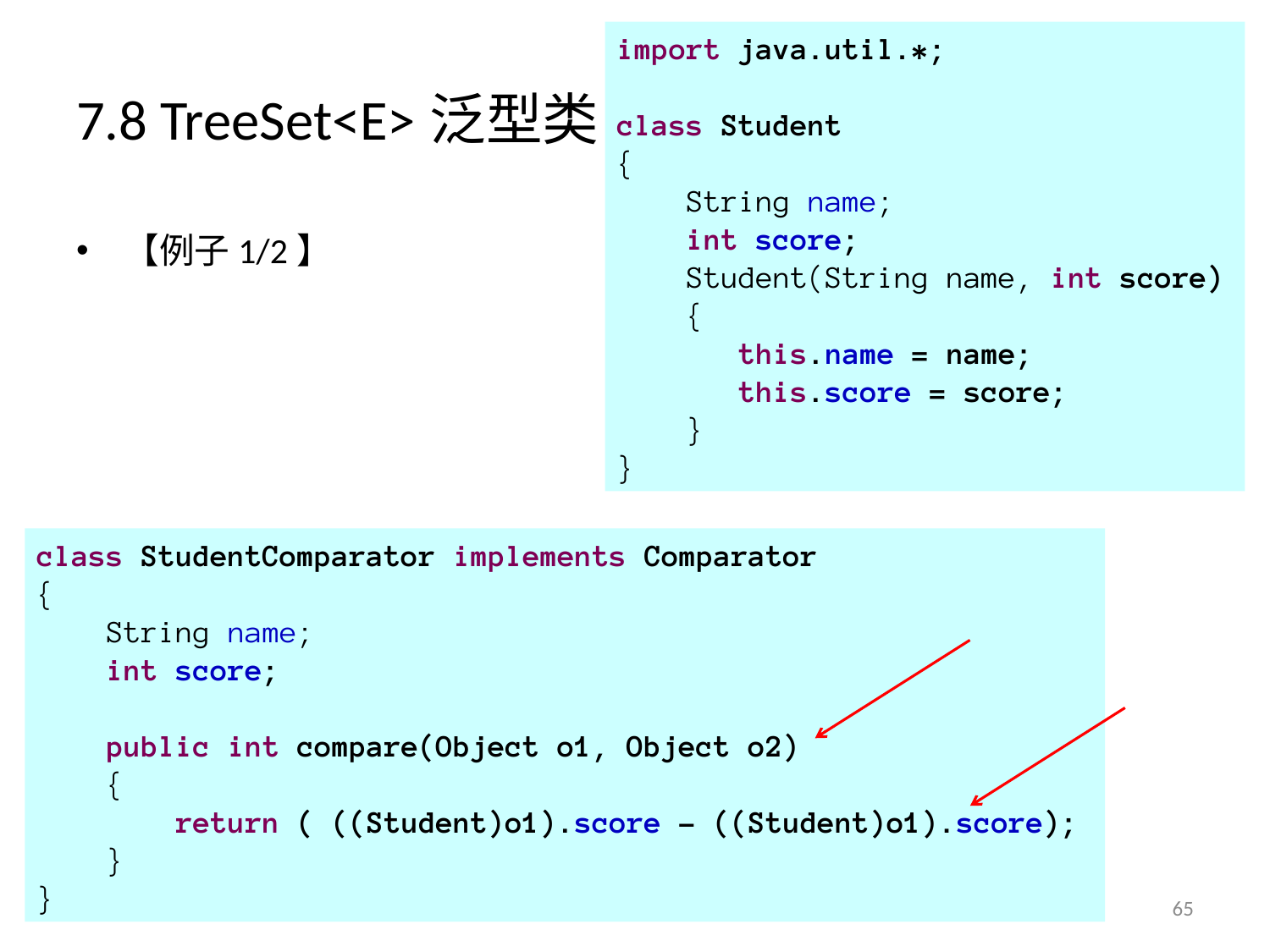

import java.util.*;

class Student
{
    String name;
    int score;
    Student(String name, int score)
    {
       this.name = name;
       this.score = score;
    }
}
# 7.8 TreeSet<E>泛型类
【例子1/2】
class StudentComparator implements Comparator
{
    String name;
    int score;

    public int compare(Object o1, Object o2)
    {
        return ( ((Student)o1).score - ((Student)o1).score);
    }
}
65